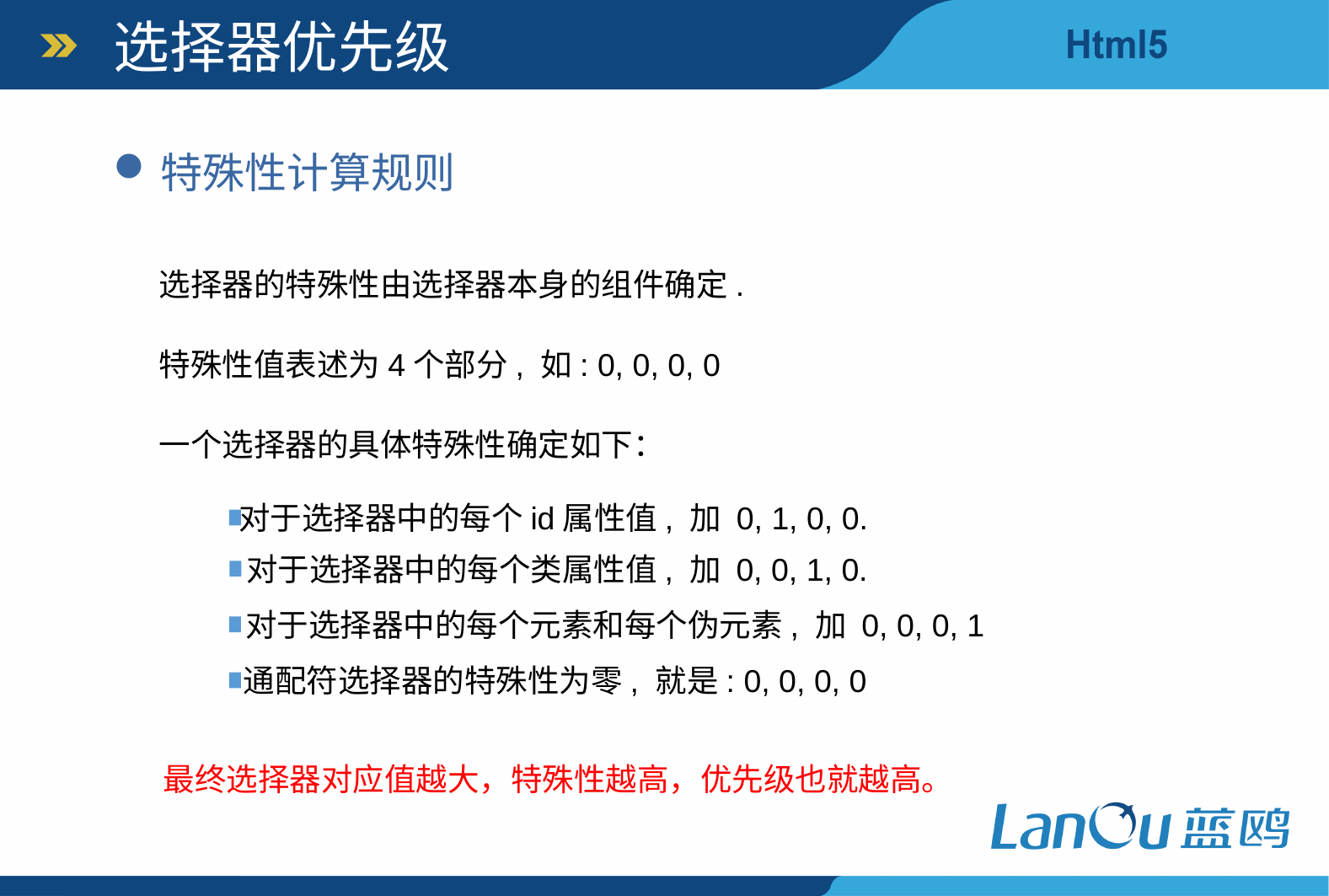

选择器优先级
特殊性计算规则
选择器的特殊性由选择器本身的组件确定.
特殊性值表述为4个部分, 如: 0, 0, 0, 0
一个选择器的具体特殊性确定如下：
对于选择器中的每个id属性值, 加 0, 1, 0, 0.

对于选择器中的每个类属性值, 加 0, 0, 1, 0.

对于选择器中的每个元素和每个伪元素, 加 0, 0, 0, 1

通配符选择器的特殊性为零, 就是: 0, 0, 0, 0

最终选择器对应值越大，特殊性越高，优先级也就越高。